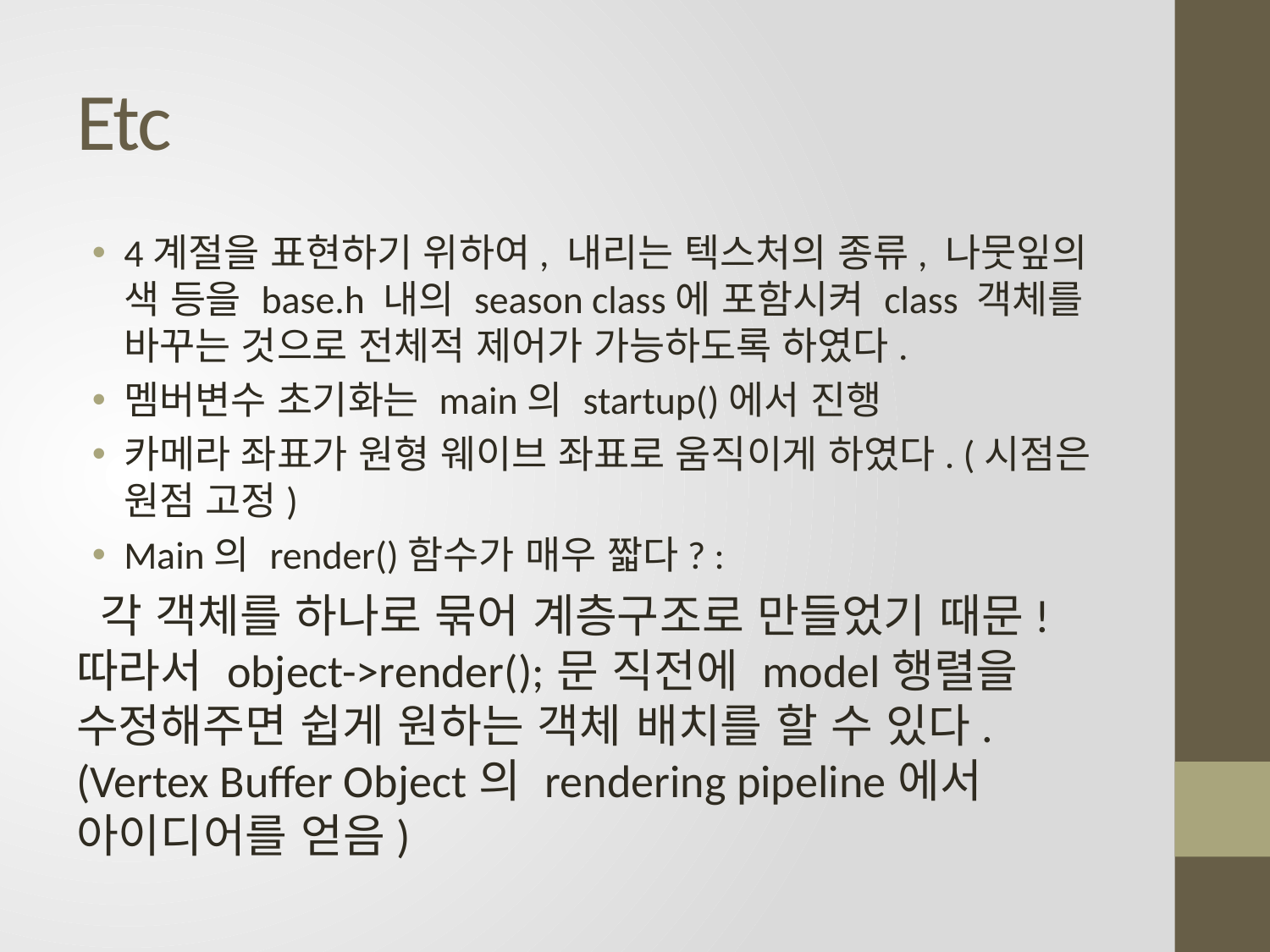

# Etc
4계절을 표현하기 위하여, 내리는 텍스처의 종류, 나뭇잎의 색 등을 base.h 내의 season class에 포함시켜 class 객체를 바꾸는 것으로 전체적 제어가 가능하도록 하였다.
멤버변수 초기화는 main의 startup()에서 진행
카메라 좌표가 원형 웨이브 좌표로 움직이게 하였다. (시점은 원점 고정)
Main의 render()함수가 매우 짧다? :
 각 객체를 하나로 묶어 계층구조로 만들었기 때문! 따라서 object->render();문 직전에 model행렬을 수정해주면 쉽게 원하는 객체 배치를 할 수 있다.(Vertex Buffer Object의 rendering pipeline에서 아이디어를 얻음)